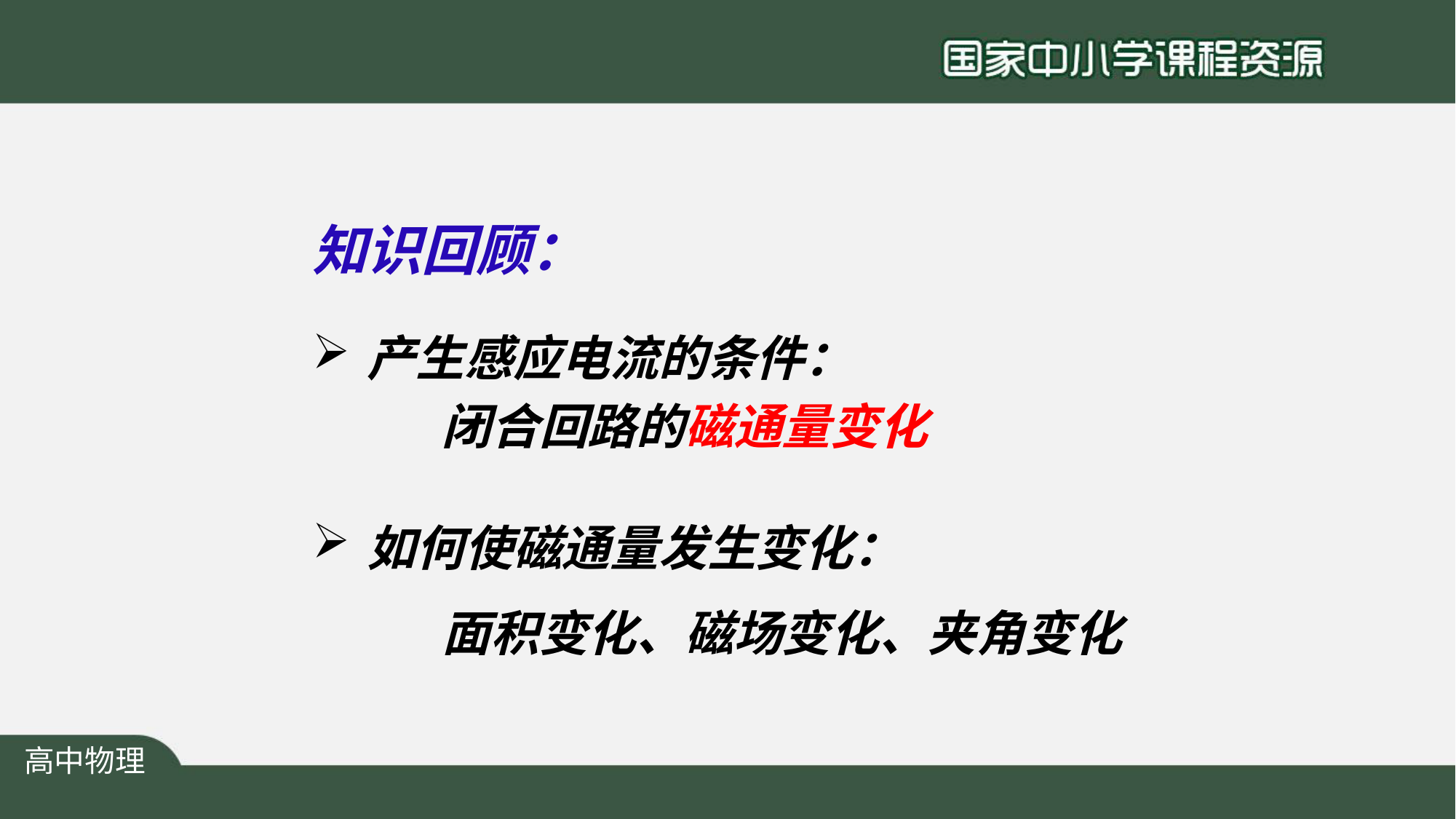

# 知识回顾：
产生感应电流的条件：
闭合回路的磁通量变化

如何使磁通量发生变化：
面积变化、磁场变化、夹角变化
高中物理